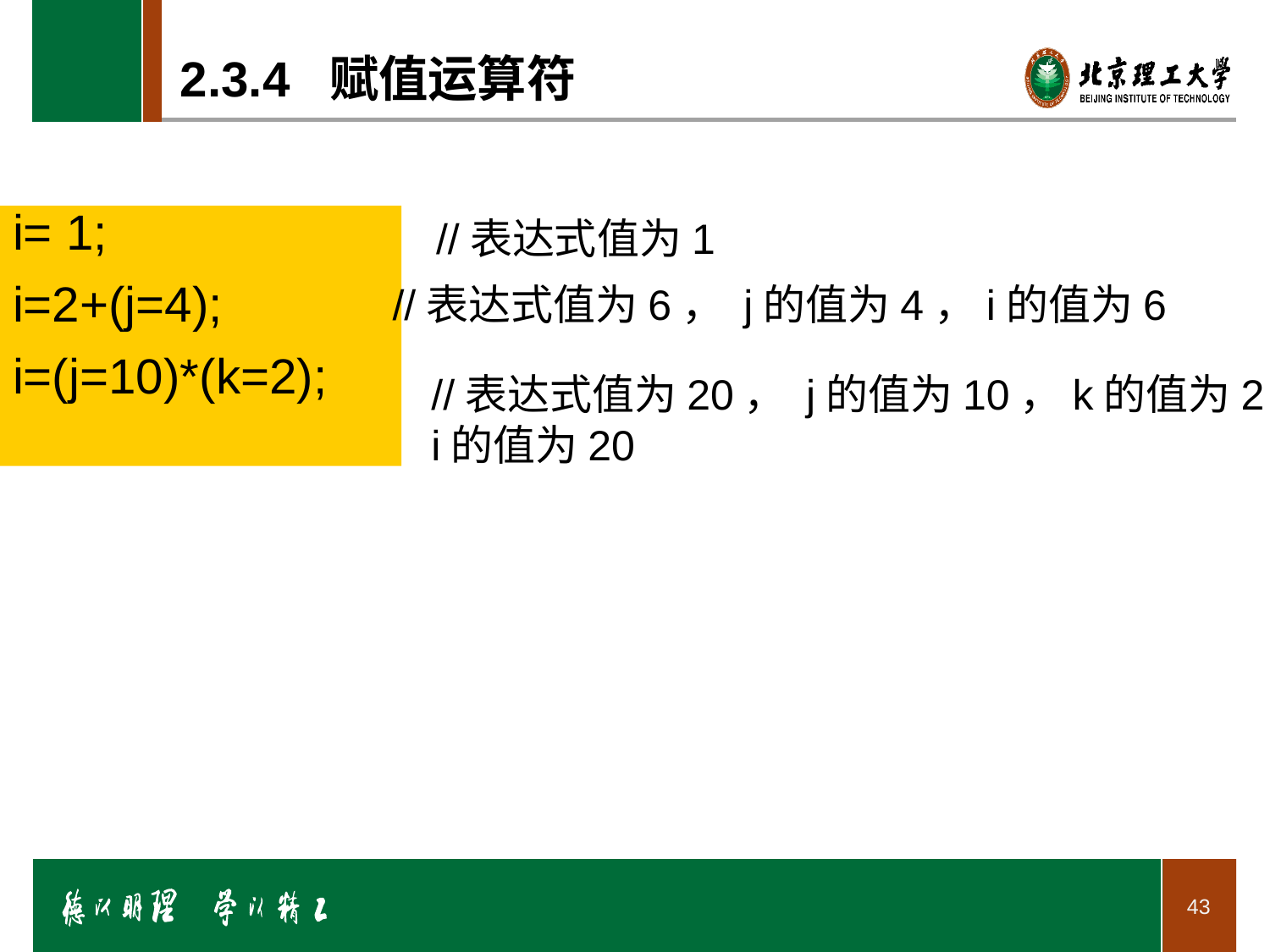

# 2.3.4  赋值运算符
i= 1;
i=2+(j=4);
i=(j=10)*(k=2);
//表达式值为1
//表达式值为6， j的值为4，i的值为6
//表达式值为20， j的值为10，k的值为2，
i的值为20